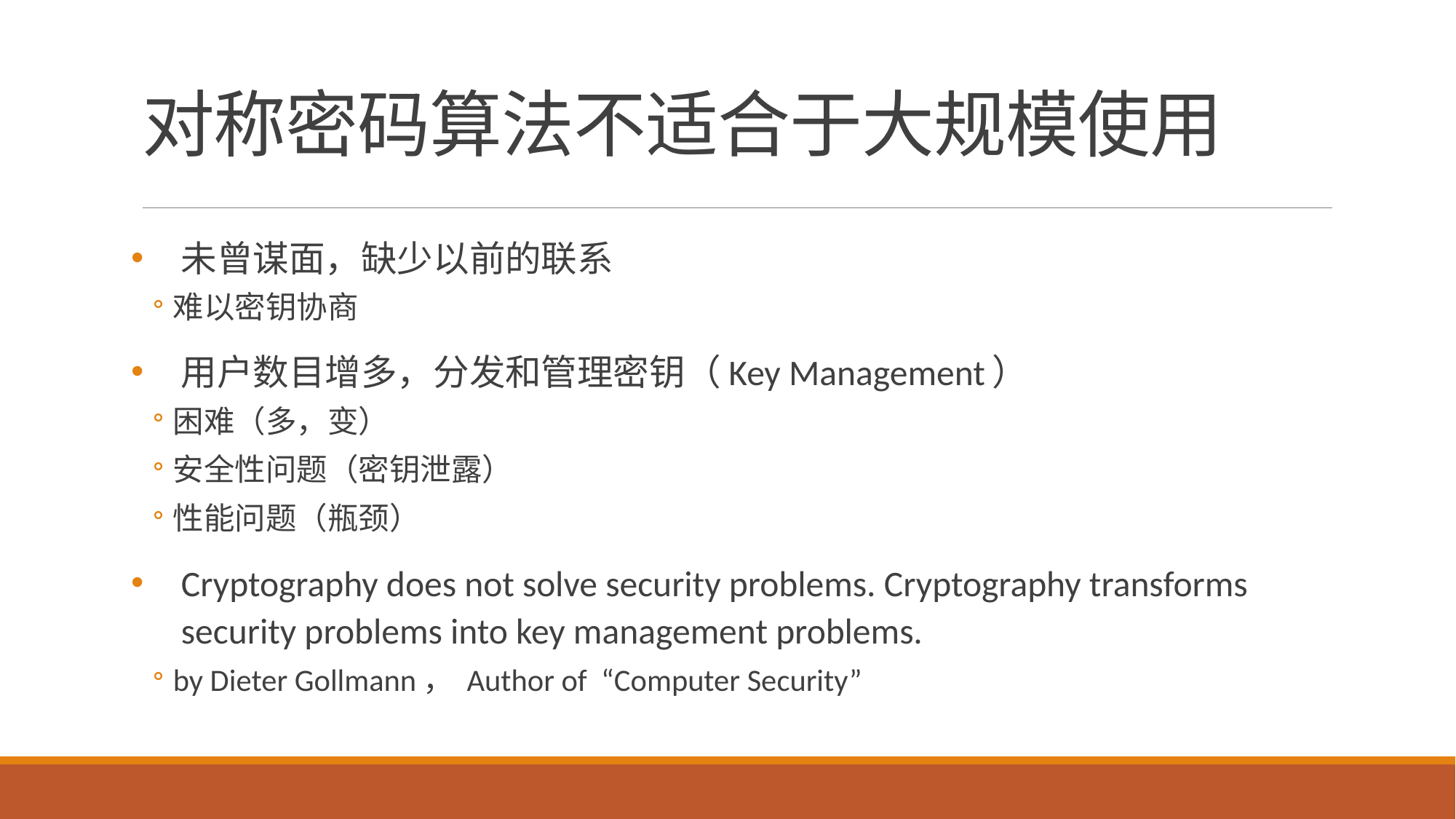

# 对称密码算法不适合于大规模使用
未曾谋面，缺少以前的联系
难以密钥协商
用户数目增多，分发和管理密钥（Key Management）
困难（多，变）
安全性问题（密钥泄露）
性能问题（瓶颈）
Cryptography does not solve security problems. Cryptography transforms security problems into key management problems.
by Dieter Gollmann， Author of  “Computer Security”